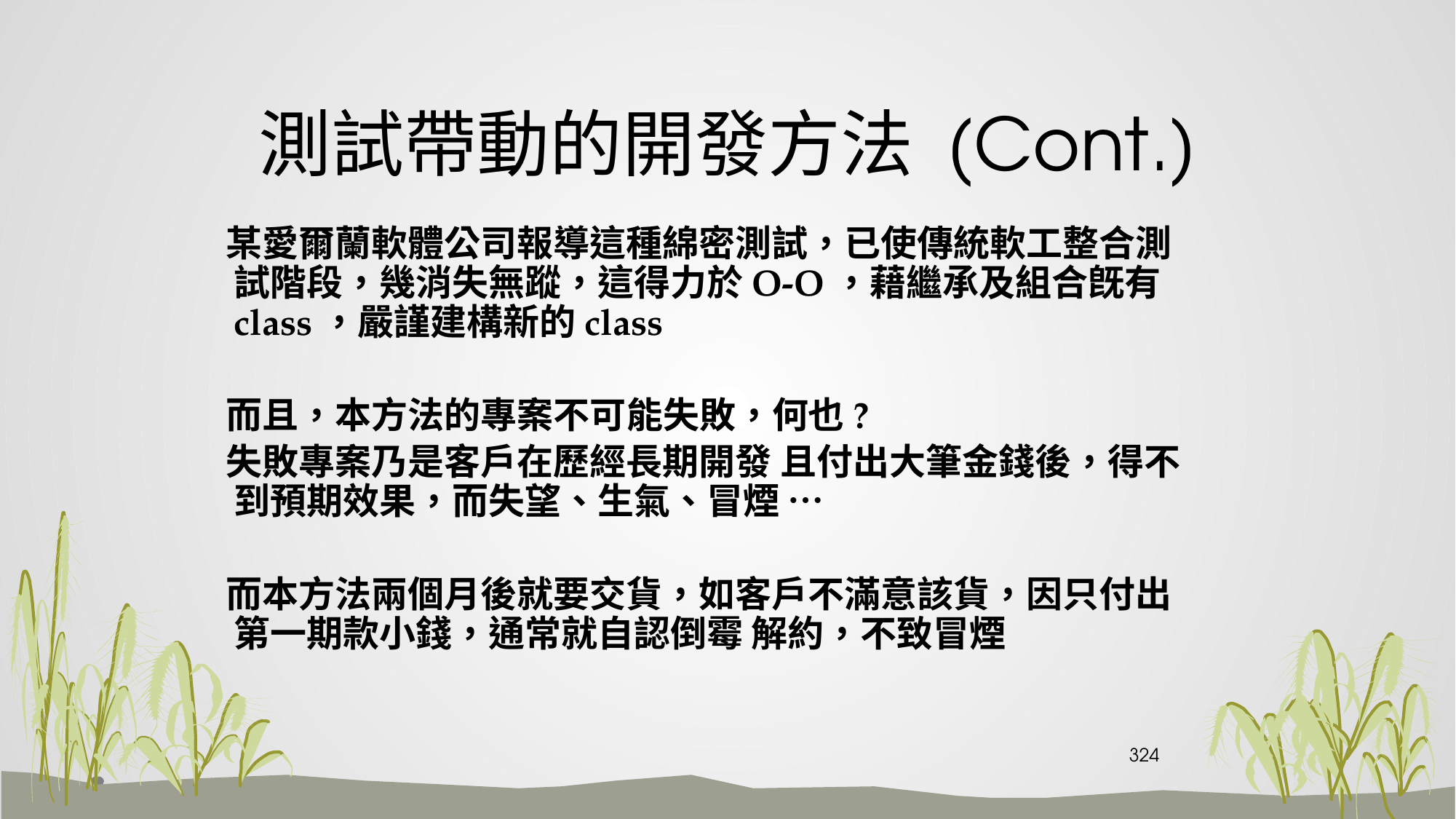

# 測試帶動的開發方法 (Cont.)
   某愛爾蘭軟體公司報導這種綿密測試，已使傳統軟工整合測試階段，幾消失無蹤，這得力於O-O，藉繼承及組合旣有class，嚴謹建構新的class

   而且，本方法的專案不可能失敗，何也?
   失敗專案乃是客戶在歷經長期開發 且付出大筆金錢後，得不到預期效果，而失望、生氣、冒煙 …

   而本方法兩個月後就要交貨，如客戶不滿意該貨，因只付出第一期款小錢，通常就自認倒霉 解約，不致冒煙
324